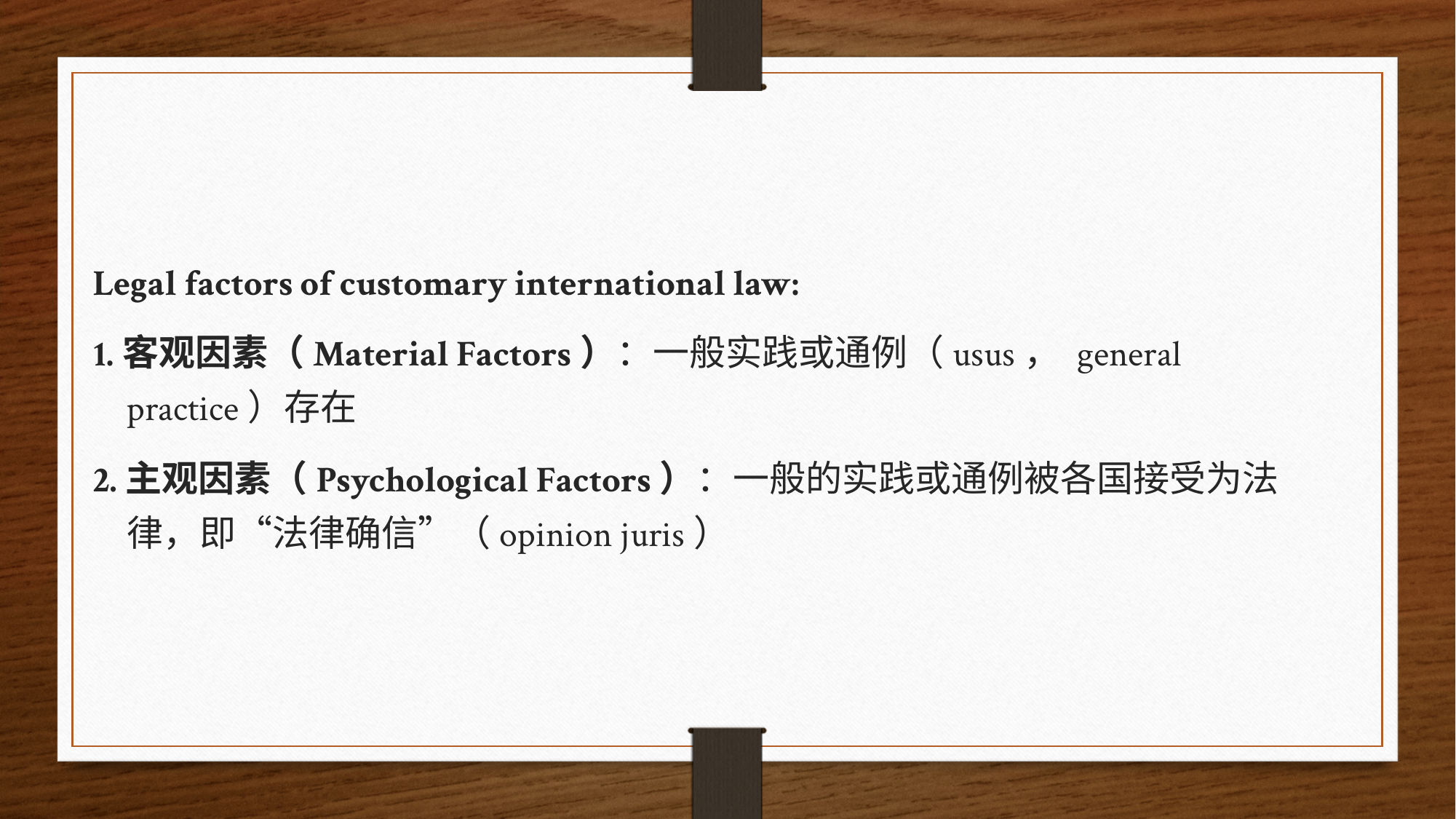

Legal factors of customary international law:
1.客观因素（Material Factors）：一般实践或通例（usus， general practice）存在
2.主观因素（Psychological Factors）：一般的实践或通例被各国接受为法律，即“法律确信”（opinion juris）